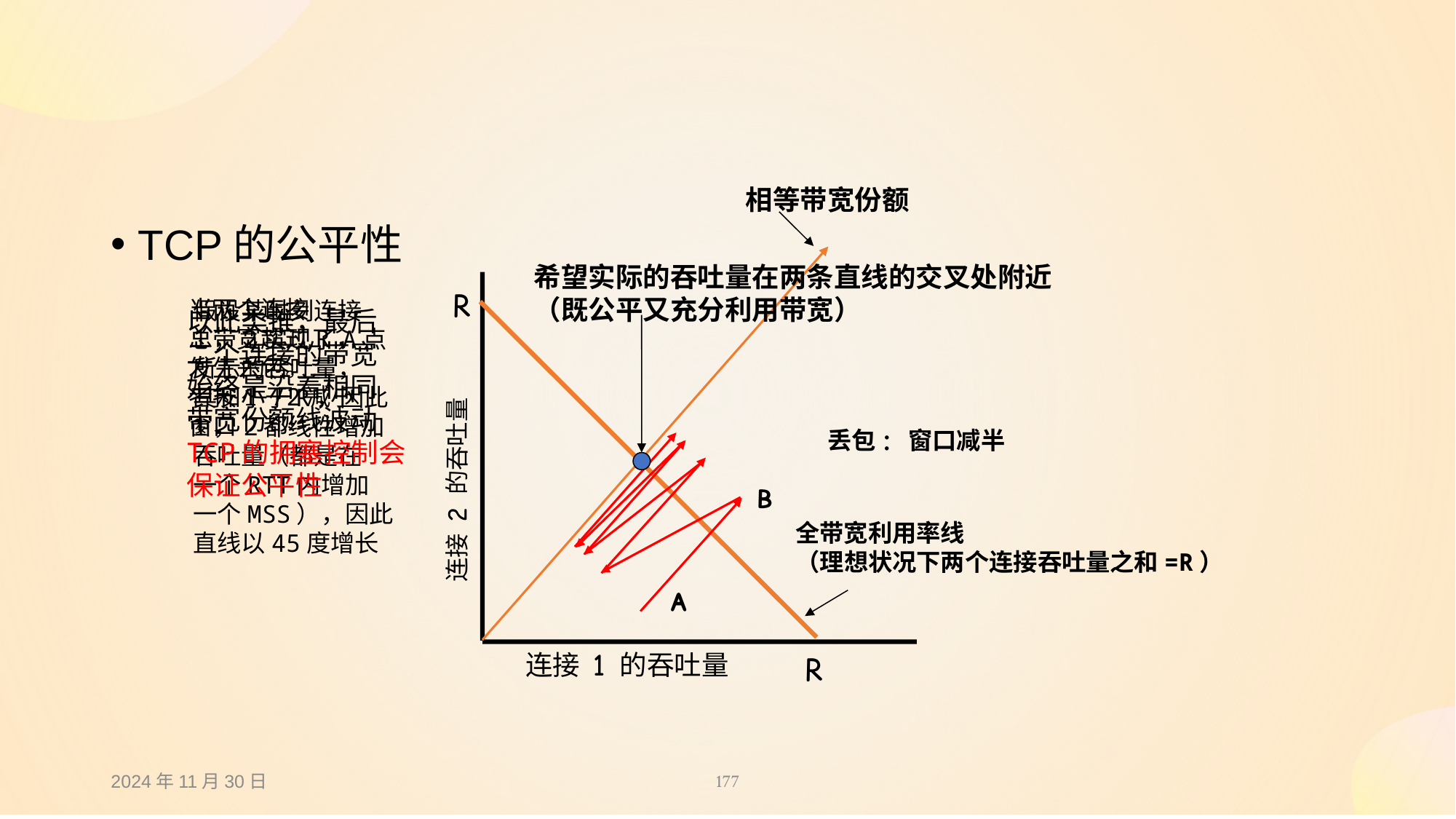

相等带宽份额

TCP的公平性
希望实际的吞吐量在两条直线的交叉处附近
（既公平又充分利用带宽）

R
当两个连接
总带宽超过R，
发生丢包。二
者按1 /2减小
窗口
假设某时刻连接
1，2实现了A点
所示的吞吐量，
其和小于R，因此
1，2都线性增加
吞吐量（都是在
一个RTT内增加
一个MSS），因此
直线以45度增长
以此类推，最后
二个连接的带宽
始终是沿着相同
带宽份额线波动
TCP的拥塞控制会
保证公平性

丢包: 窗口减半

连接 2 的吞吐量
B

全带宽利用率线
（理想状况下两个连接吞吐量之和=R）

A

连接 1 的吞吐量
R
2024年11月30日
177